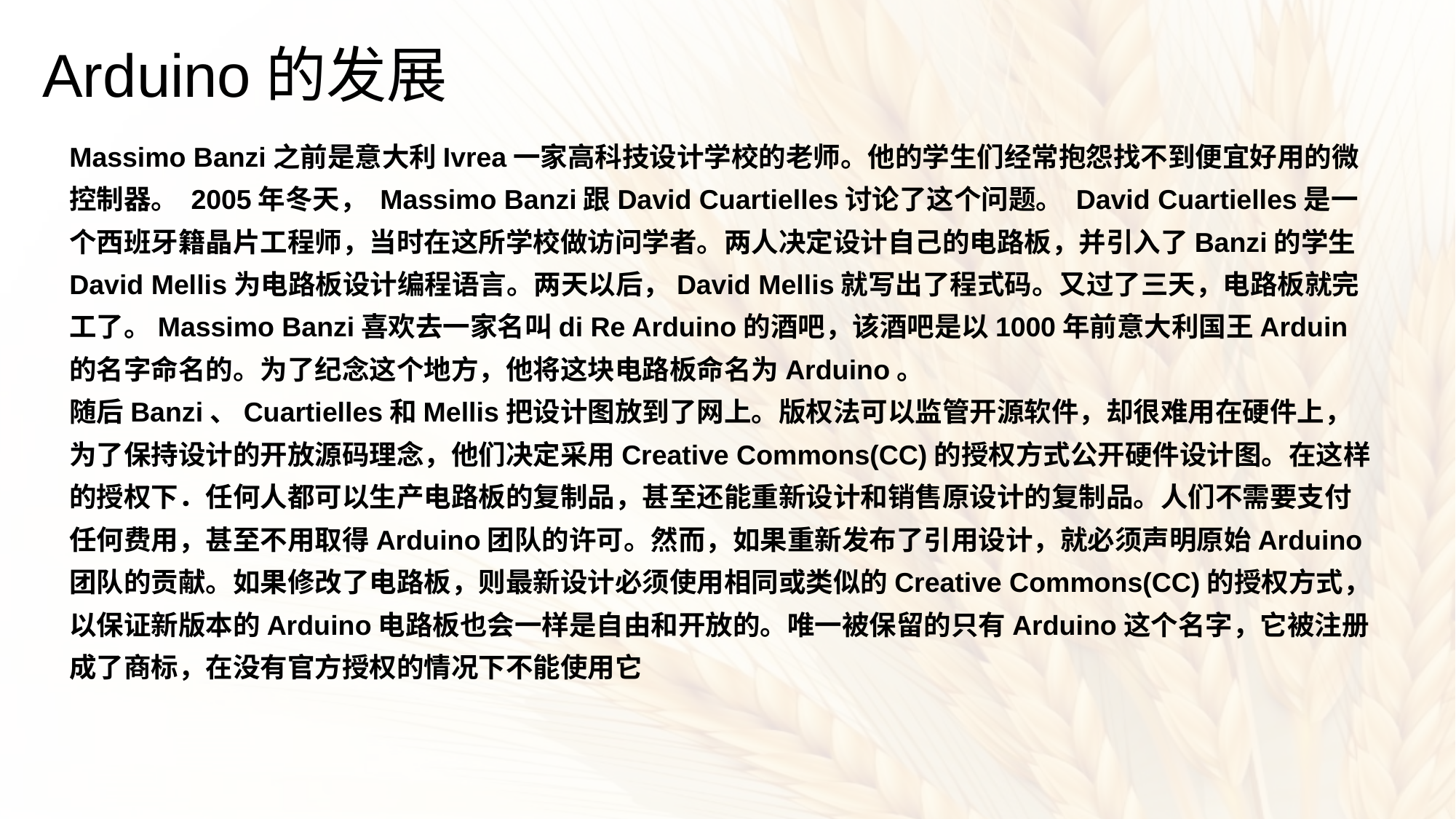

Arduino的发展
Massimo Banzi之前是意大利Ivrea一家高科技设计学校的老师。他的学生们经常抱怨找不到便宜好用的微控制器。 2005年冬天， Massimo Banzi跟David Cuartielles讨论了这个问题。 David Cuartielles是一个西班牙籍晶片工程师，当时在这所学校做访问学者。两人决定设计自己的电路板，并引入了Banzi的学生David Mellis为电路板设计编程语言。两天以后，David Mellis就写出了程式码。又过了三天，电路板就完工了。Massimo Banzi喜欢去一家名叫di Re Arduino的酒吧，该酒吧是以1000年前意大利国王Arduin的名字命名的。为了纪念这个地方，他将这块电路板命名为Arduino。
随后Banzi、Cuartielles和Mellis把设计图放到了网上。版权法可以监管开源软件，却很难用在硬件上，为了保持设计的开放源码理念，他们决定采用Creative Commons(CC)的授权方式公开硬件设计图。在这样的授权下．任何人都可以生产电路板的复制品，甚至还能重新设计和销售原设计的复制品。人们不需要支付任何费用，甚至不用取得Arduino团队的许可。然而，如果重新发布了引用设计，就必须声明原始Arduino团队的贡献。如果修改了电路板，则最新设计必须使用相同或类似的Creative Commons(CC)的授权方式，以保证新版本的Arduino电路板也会一样是自由和开放的。唯一被保留的只有Arduino这个名字，它被注册成了商标，在没有官方授权的情况下不能使用它